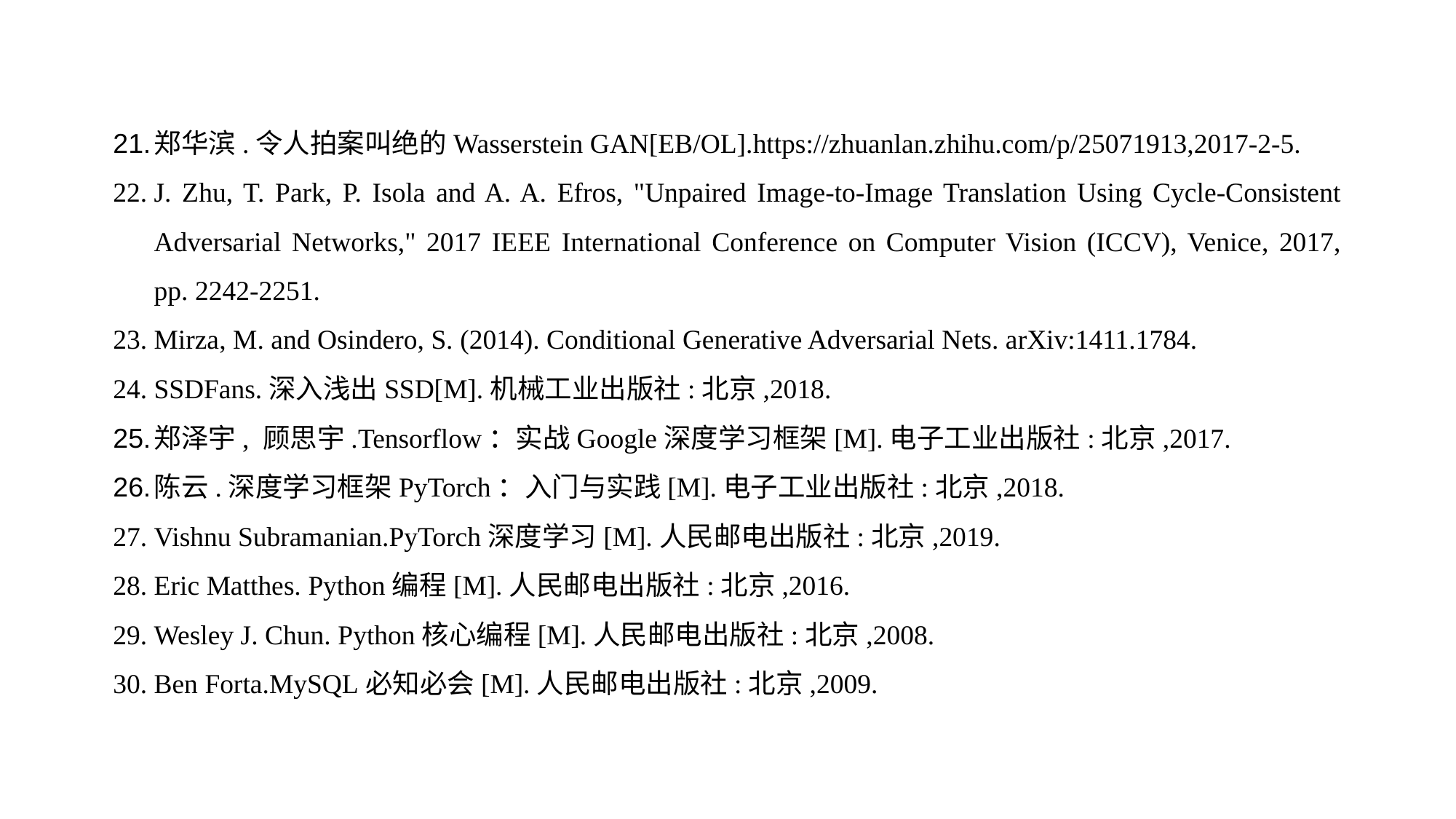

郑华滨.令人拍案叫绝的Wasserstein GAN[EB/OL].https://zhuanlan.zhihu.com/p/25071913,2017-2-5.
J. Zhu, T. Park, P. Isola and A. A. Efros, "Unpaired Image-to-Image Translation Using Cycle-Consistent Adversarial Networks," 2017 IEEE International Conference on Computer Vision (ICCV), Venice, 2017, pp. 2242-2251.
Mirza, M. and Osindero, S. (2014). Conditional Generative Adversarial Nets. arXiv:1411.1784.
SSDFans.深入浅出SSD[M].机械工业出版社:北京,2018.
郑泽宇, 顾思宇.Tensorflow：实战Google深度学习框架[M].电子工业出版社:北京,2017.
陈云.深度学习框架PyTorch：入门与实践[M].电子工业出版社:北京,2018.
Vishnu Subramanian.PyTorch深度学习[M].人民邮电出版社:北京,2019.
Eric Matthes. Python编程[M].人民邮电出版社:北京,2016.
Wesley J. Chun. Python核心编程[M].人民邮电出版社:北京,2008.
Ben Forta.MySQL必知必会[M].人民邮电出版社:北京,2009.